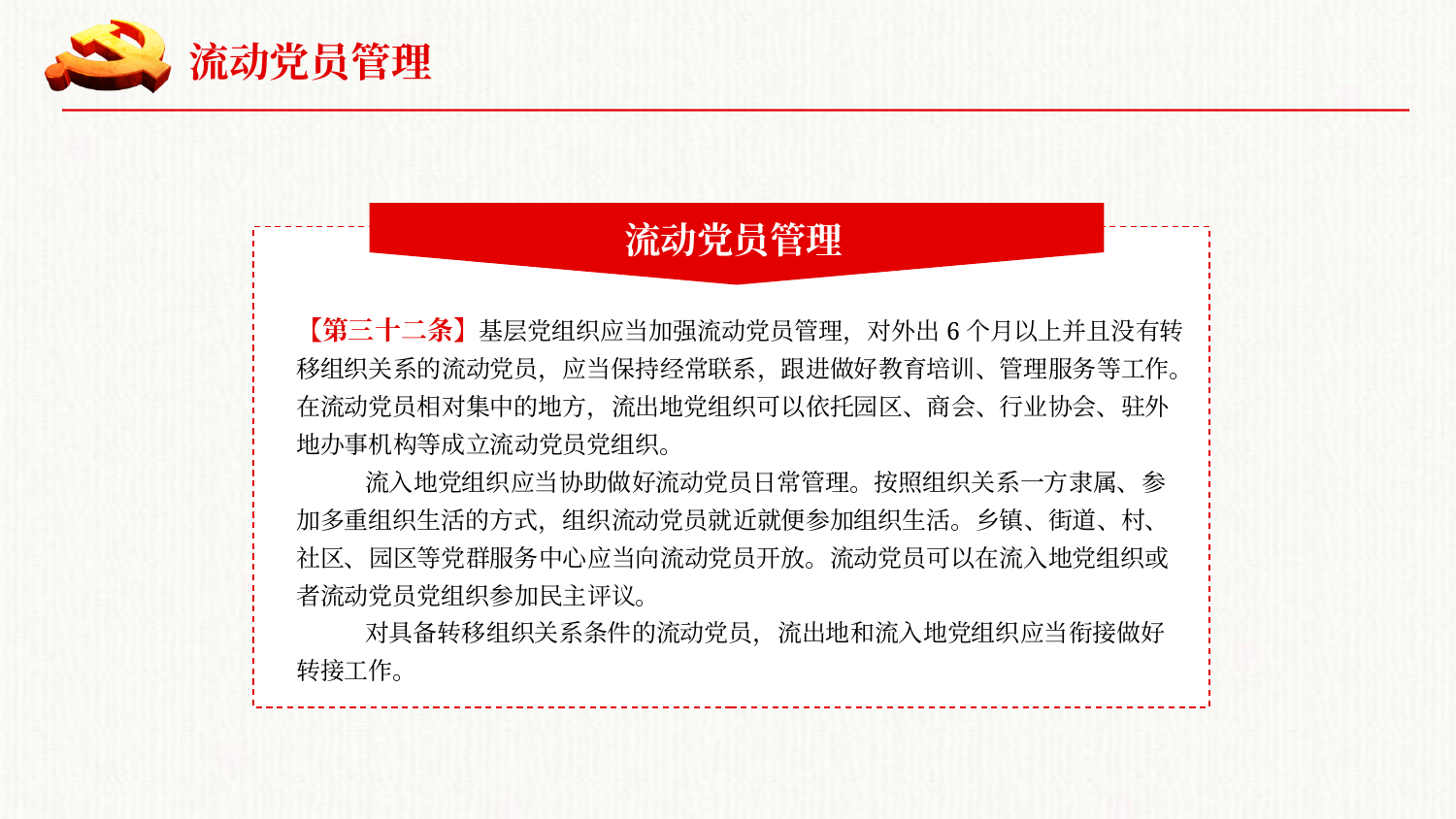

流动党员管理

流动党员管理

【第三十二条】基层党组织应当加强流动党员管理，对外出6个月以上并且没有转移组织关系的流动党员，应当保持经常联系，跟进做好教育培训、管理服务等工作。在流动党员相对集中的地方，流出地党组织可以依托园区、商会、行业协会、驻外地办事机构等成立流动党员党组织。
          流入地党组织应当协助做好流动党员日常管理。按照组织关系一方隶属、参加多重组织生活的方式，组织流动党员就近就便参加组织生活。乡镇、街道、村、社区、园区等党群服务中心应当向流动党员开放。流动党员可以在流入地党组织或者流动党员党组织参加民主评议。
          对具备转移组织关系条件的流动党员，流出地和流入地党组织应当衔接做好转接工作。